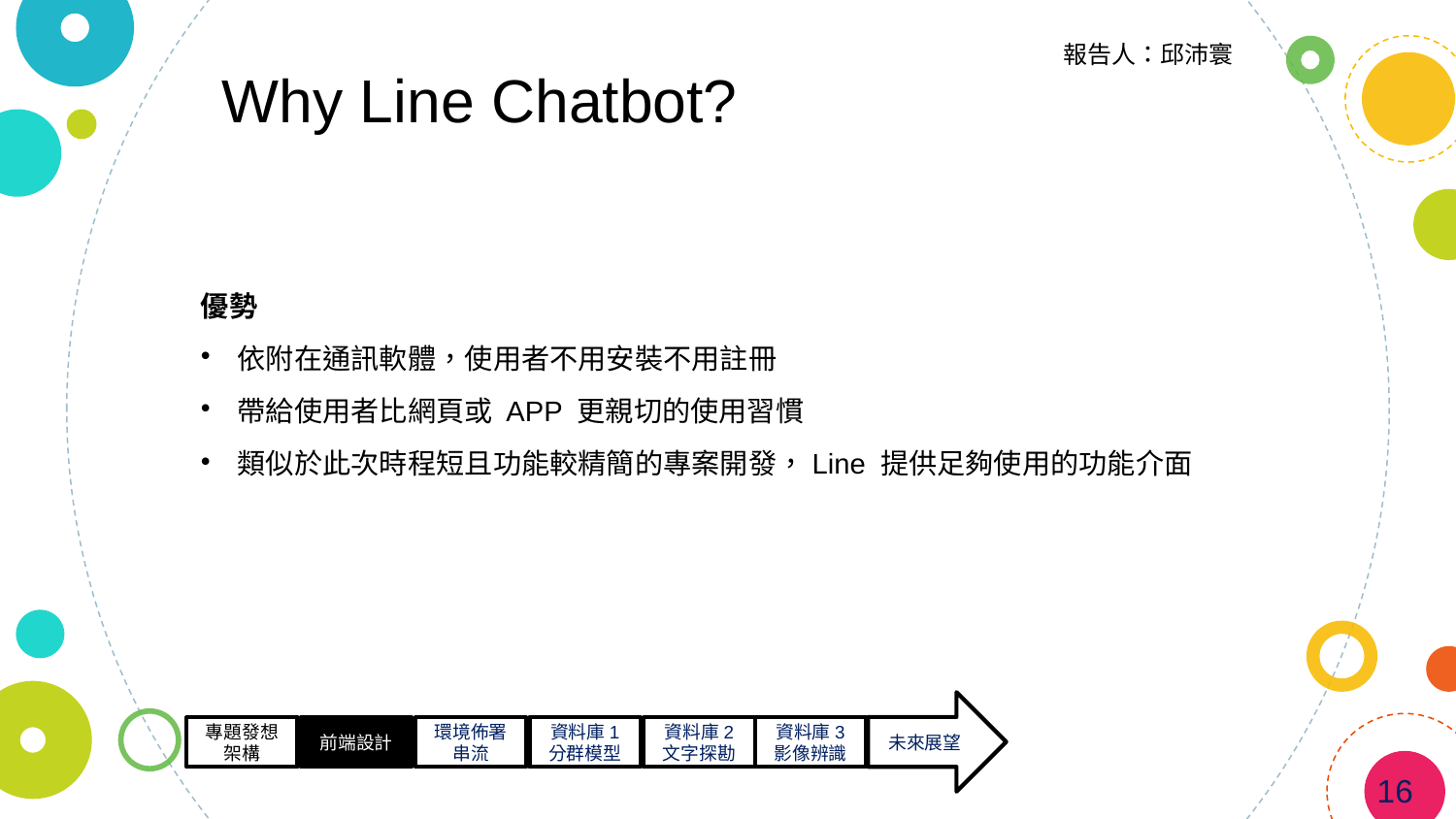

報告人：邱沛寰
Why Line Chatbot?

優勢
依附在通訊軟體，使用者不用安裝不用註冊
帶給使用者比網頁或 APP 更親切的使用習慣
類似於此次時程短且功能較精簡的專案開發，Line 提供足夠使用的功能介面
未來展望
專題發想
架構
前端設計
環境佈署
串流
資料庫1
分群模型
資料庫2
文字探勘
資料庫3
影像辨識
16